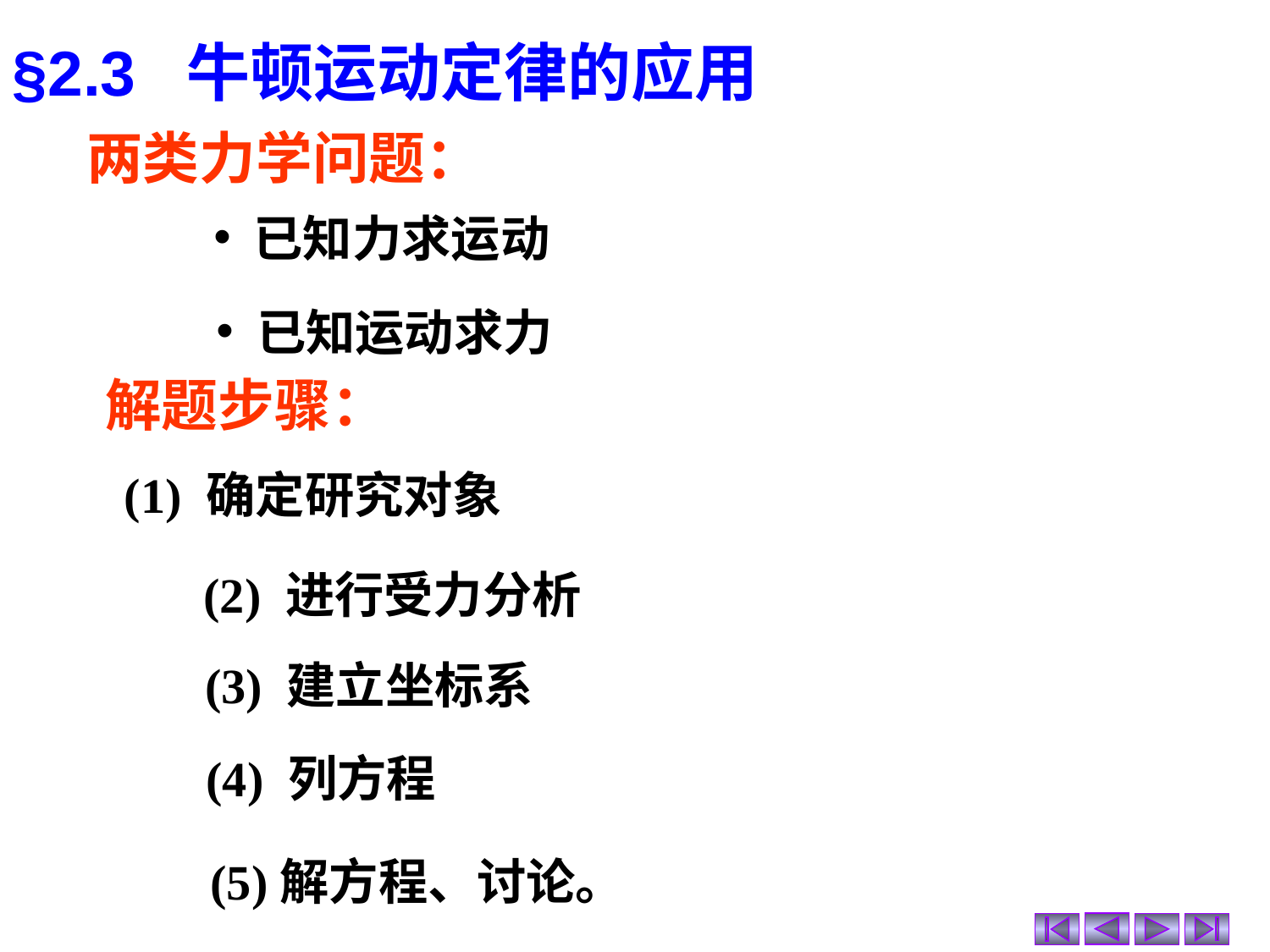

§2.3  牛顿运动定律的应用
两类力学问题：
 已知力求运动
 已知运动求力
解题步骤：
(1) 确定研究对象
 (2) 进行受力分析
(3) 建立坐标系
(4) 列方程
(5)解方程、讨论。
24